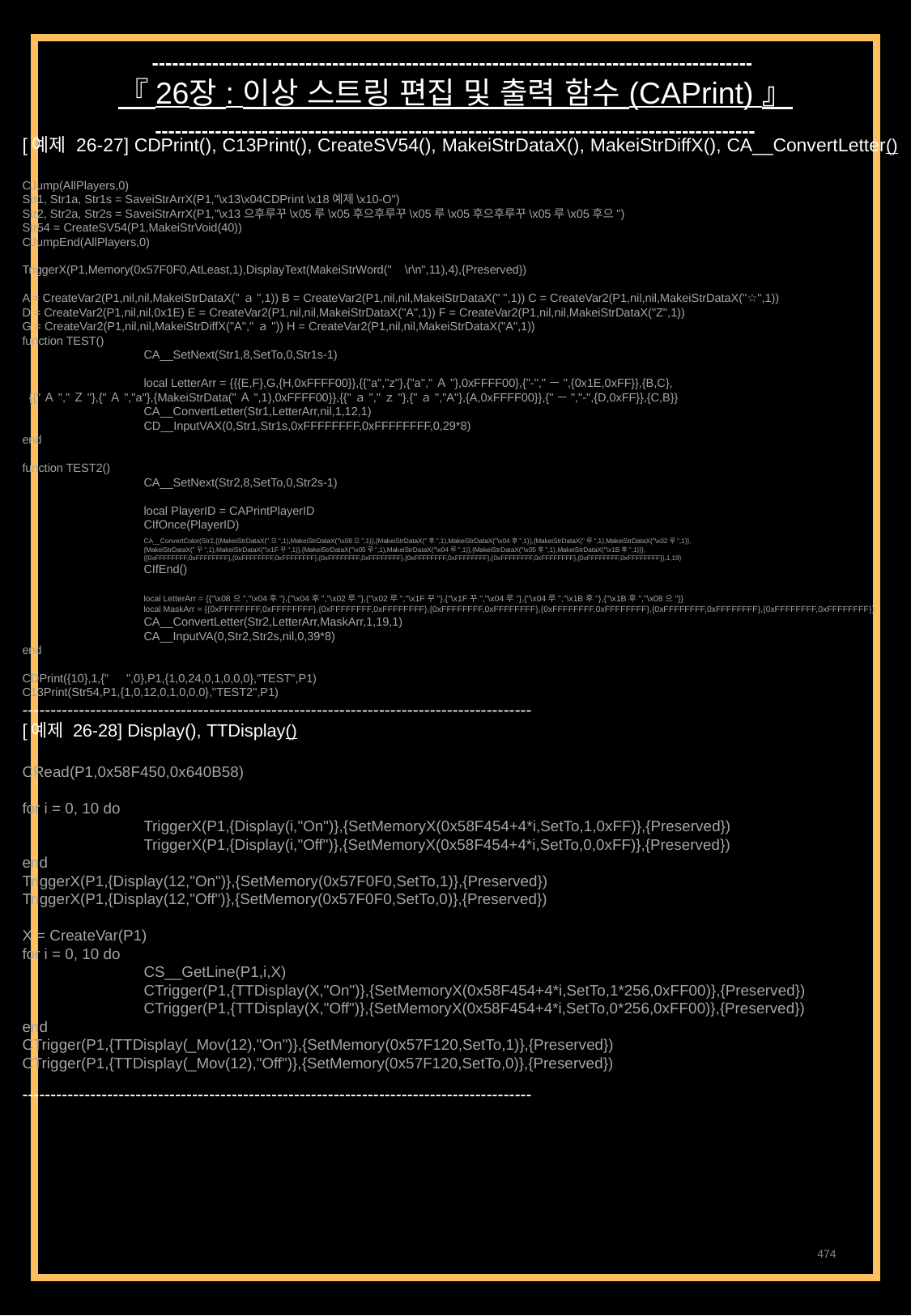

------------------------------------------------------------------------------------------
『 26장 : 이상 스트링 편집 및 출력 함수 (CAPrint) 』
------------------------------------------------------------------------------------------
[예제 26-27] CDPrint(), C13Print(), CreateSV54(), MakeiStrDataX(), MakeiStrDiffX(), CA__ConvertLetter()

CJump(AllPlayers,0)
Str1, Str1a, Str1s = SaveiStrArrX(P1,"\x13\x04CDPrint \x18예제\x10-O")
Str2, Str2a, Str2s = SaveiStrArrX(P1,"\x13으후루꾸\x05루\x05후으후루꾸\x05루\x05후으후루꾸\x05루\x05후으")
Str54 = CreateSV54(P1,MakeiStrVoid(40))
CJumpEnd(AllPlayers,0)

TriggerX(P1,Memory(0x57F0F0,AtLeast,1),DisplayText(MakeiStrWord("    \r\n",11),4),{Preserved})

A = CreateVar2(P1,nil,nil,MakeiStrDataX("ａ",1)) B = CreateVar2(P1,nil,nil,MakeiStrDataX(" ",1)) C = CreateVar2(P1,nil,nil,MakeiStrDataX("☆",1))
D = CreateVar2(P1,nil,nil,0x1E) E = CreateVar2(P1,nil,nil,MakeiStrDataX("A",1)) F = CreateVar2(P1,nil,nil,MakeiStrDataX("Z",1))
G = CreateVar2(P1,nil,nil,MakeiStrDiffX("A","ａ")) H = CreateVar2(P1,nil,nil,MakeiStrDataX("A",1))
function TEST()
	CA__SetNext(Str1,8,SetTo,0,Str1s-1)

	local LetterArr = {{{E,F},G,{H,0xFFFF00}},{{"a","z"},{"a","Ａ"},0xFFFF00},{"-","－",{0x1E,0xFF}},{B,C},
  {{"Ａ","Ｚ"},{"Ａ","a"},{MakeiStrData("Ａ",1),0xFFFF00}},{{"ａ","ｚ"},{"ａ","A"},{A,0xFFFF00}},{"－","-",{D,0xFF}},{C,B}}
	CA__ConvertLetter(Str1,LetterArr,nil,1,12,1)
	CD__InputVAX(0,Str1,Str1s,0xFFFFFFFF,0xFFFFFFFF,0,29*8)
end

function TEST2()
	CA__SetNext(Str2,8,SetTo,0,Str2s-1)

	local PlayerID = CAPrintPlayerID
	CIfOnce(PlayerID)
	CA__ConvertColor(Str2,{{MakeiStrDataX("으",1),MakeiStrDataX("\x08으",1)},{MakeiStrDataX("후",1),MakeiStrDataX("\x04후",1)},{MakeiStrDataX("루",1),MakeiStrDataX("\x02루",1)},
	{MakeiStrDataX("꾸",1),MakeiStrDataX("\x1F꾸",1)},{MakeiStrDataX("\x05루",1),MakeiStrDataX("\x04루",1)},{MakeiStrDataX("\x05후",1),MakeiStrDataX("\x1B후",1)}},
	{{0xFFFFFFFF,0xFFFFFFFF},{0xFFFFFFFF,0xFFFFFFFF},{0xFFFFFFFF,0xFFFFFFFF},{0xFFFFFFFF,0xFFFFFFFF},{0xFFFFFFFF,0xFFFFFFFF},{0xFFFFFFFF,0xFFFFFFFF}},1,19)
	CIfEnd()

	local LetterArr = {{"\x08으","\x04후"},{"\x04후","\x02루"},{"\x02루","\x1F꾸"},{"\x1F꾸","\x04루"},{"\x04루","\x1B후"},{"\x1B후","\x08으"}}
	local MaskArr = {{0xFFFFFFFF,0xFFFFFFFF},{0xFFFFFFFF,0xFFFFFFFF},{0xFFFFFFFF,0xFFFFFFFF},{0xFFFFFFFF,0xFFFFFFFF},{0xFFFFFFFF,0xFFFFFFFF},{0xFFFFFFFF,0xFFFFFFFF}}
	CA__ConvertLetter(Str2,LetterArr,MaskArr,1,19,1)
	CA__InputVA(0,Str2,Str2s,nil,0,39*8)
end

CDPrint({10},1,{"　",0},P1,{1,0,24,0,1,0,0,0},"TEST",P1)
C13Print(Str54,P1,{1,0,12,0,1,0,0,0},"TEST2",P1)
------------------------------------------------------------------------------------------
[예제 26-28] Display(), TTDisplay()

CRead(P1,0x58F450,0x640B58)

for i = 0, 10 do
	TriggerX(P1,{Display(i,"On")},{SetMemoryX(0x58F454+4*i,SetTo,1,0xFF)},{Preserved})
	TriggerX(P1,{Display(i,"Off")},{SetMemoryX(0x58F454+4*i,SetTo,0,0xFF)},{Preserved})
end
TriggerX(P1,{Display(12,"On")},{SetMemory(0x57F0F0,SetTo,1)},{Preserved})
TriggerX(P1,{Display(12,"Off")},{SetMemory(0x57F0F0,SetTo,0)},{Preserved})

X = CreateVar(P1)
for i = 0, 10 do
	CS__GetLine(P1,i,X)
	CTrigger(P1,{TTDisplay(X,"On")},{SetMemoryX(0x58F454+4*i,SetTo,1*256,0xFF00)},{Preserved})
	CTrigger(P1,{TTDisplay(X,"Off")},{SetMemoryX(0x58F454+4*i,SetTo,0*256,0xFF00)},{Preserved})
end
CTrigger(P1,{TTDisplay(_Mov(12),"On")},{SetMemory(0x57F120,SetTo,1)},{Preserved})
CTrigger(P1,{TTDisplay(_Mov(12),"Off")},{SetMemory(0x57F120,SetTo,0)},{Preserved})

------------------------------------------------------------------------------------------

474